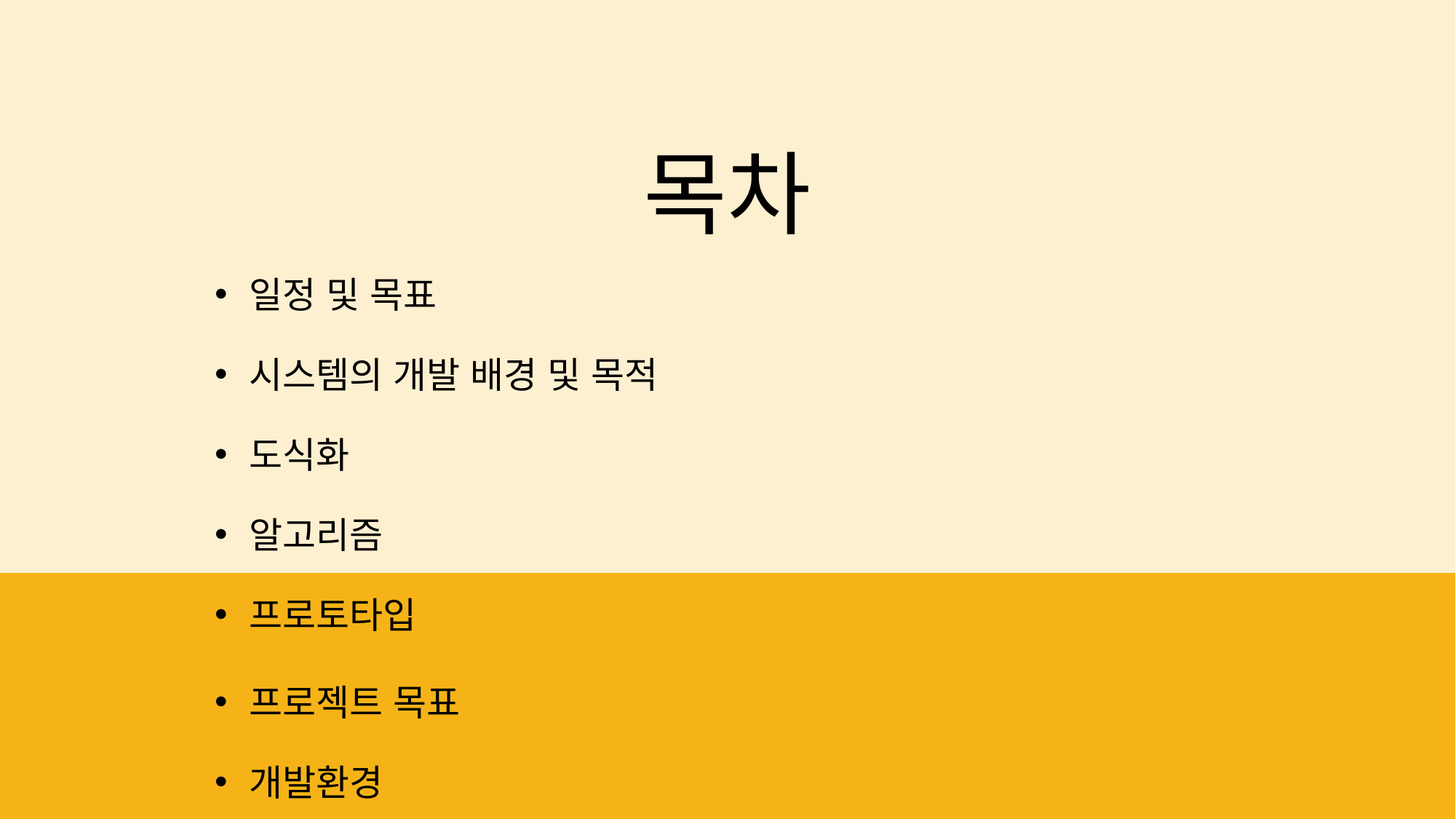

목차
일정 및 목표

시스템의 개발 배경 및 목적

도식화

알고리즘

프로토타입

프로젝트 목표

개발환경